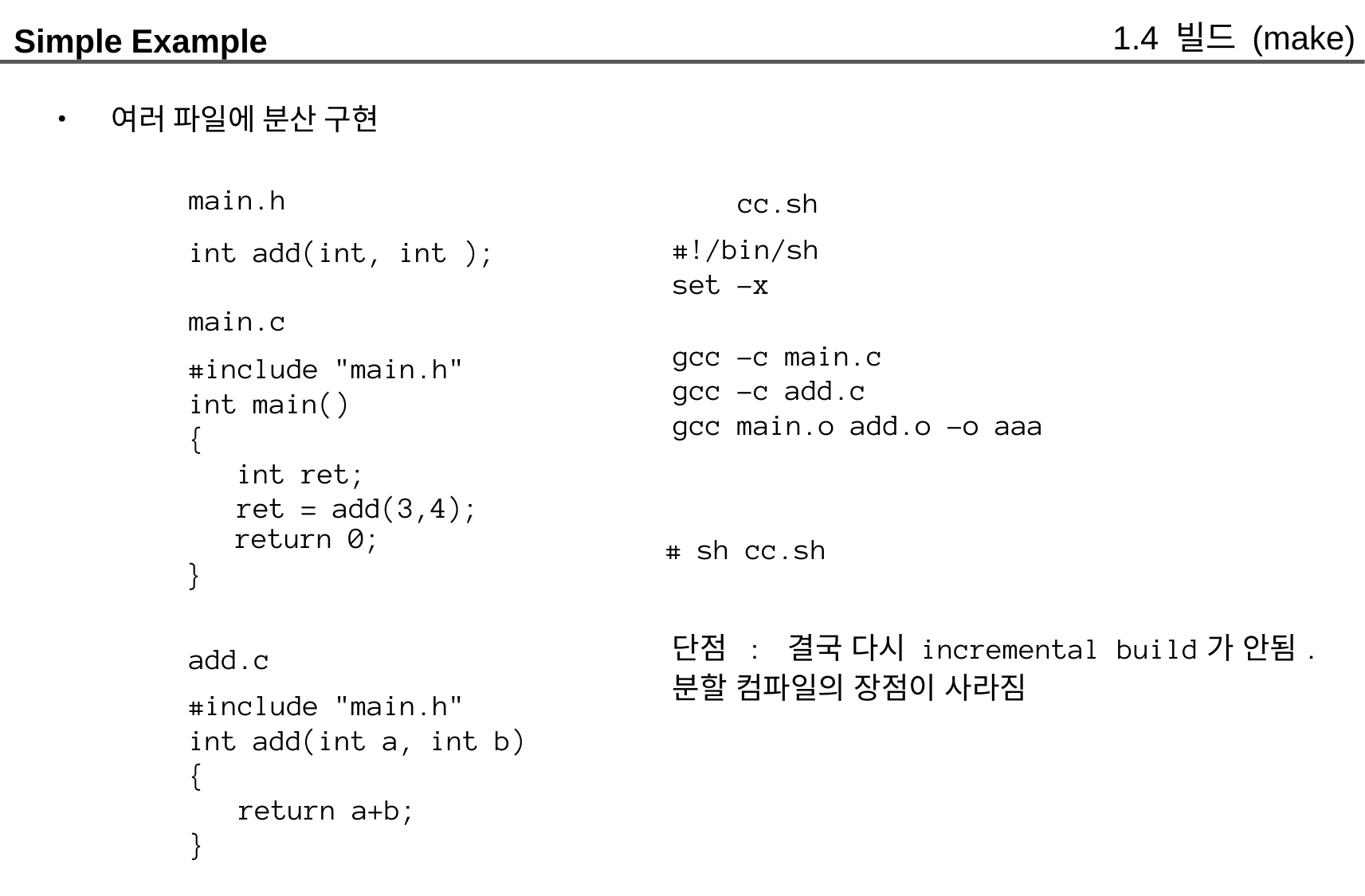

1.4 빌드 (make)
Simple Example

	•    여러 파일에 분산 구현

main.h

int  add(int,  int  );

main.c

#include  "main.h"
int  main()
{
	int  ret;
	ret  =  add(3,4);
	cc.sh

#!/bin/sh
set  -x

gcc  -c  main.c
gcc  -c  add.c
gcc  main.o  add.o  -o  aaa

return  0;
#  sh  cc.sh
}
단점  : 결국 다시 incremental build가 안됨. 분할 컴파일의 장점이 사라짐
add.c

#include  "main.h"
int  add(int  a,  int  b)
{
	return  a+b;
}